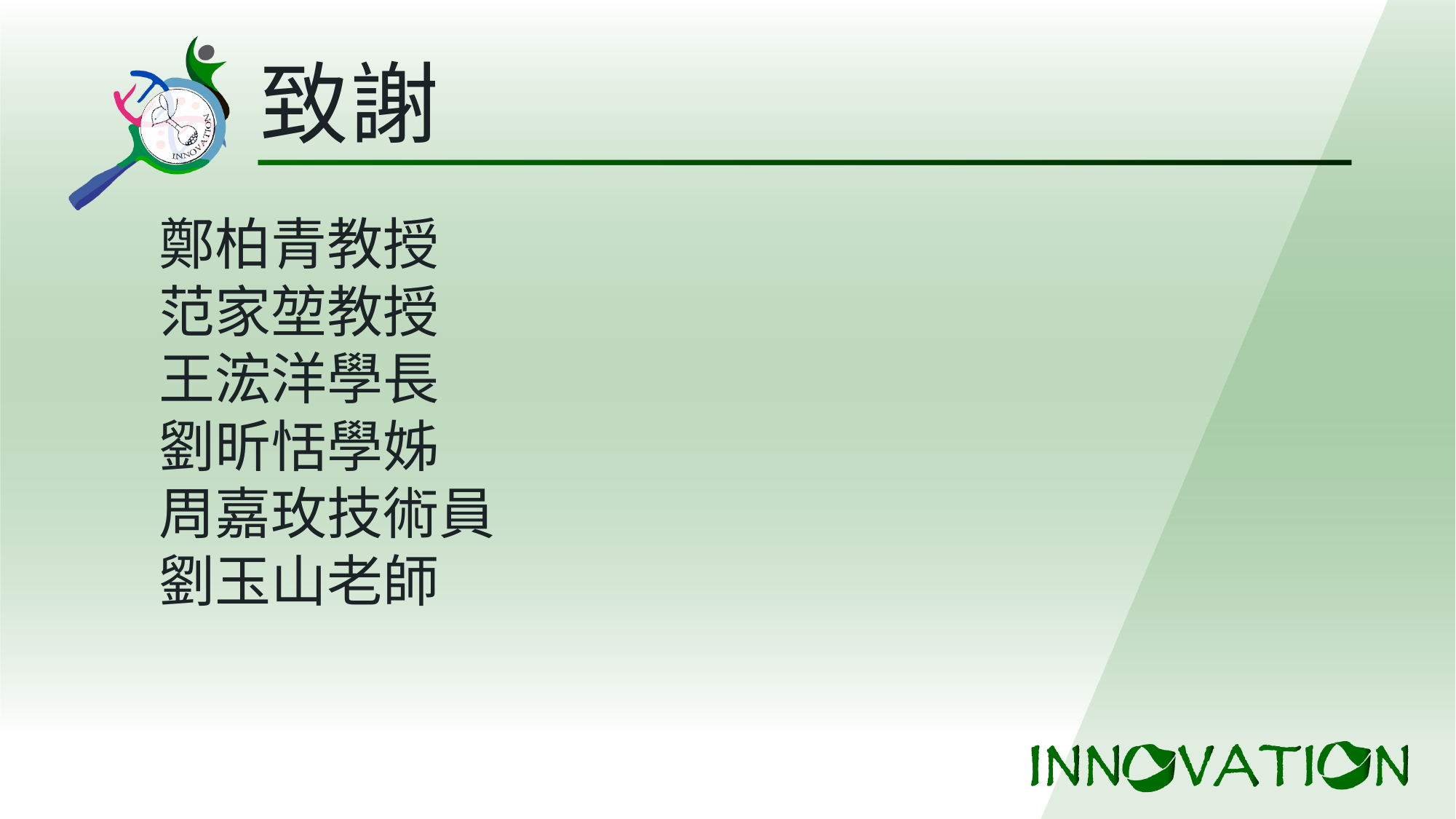

# 致謝
鄭柏青教授
范家堃教授
王浤洋學長
劉昕恬學姊
周嘉玫技術員
劉玉山老師